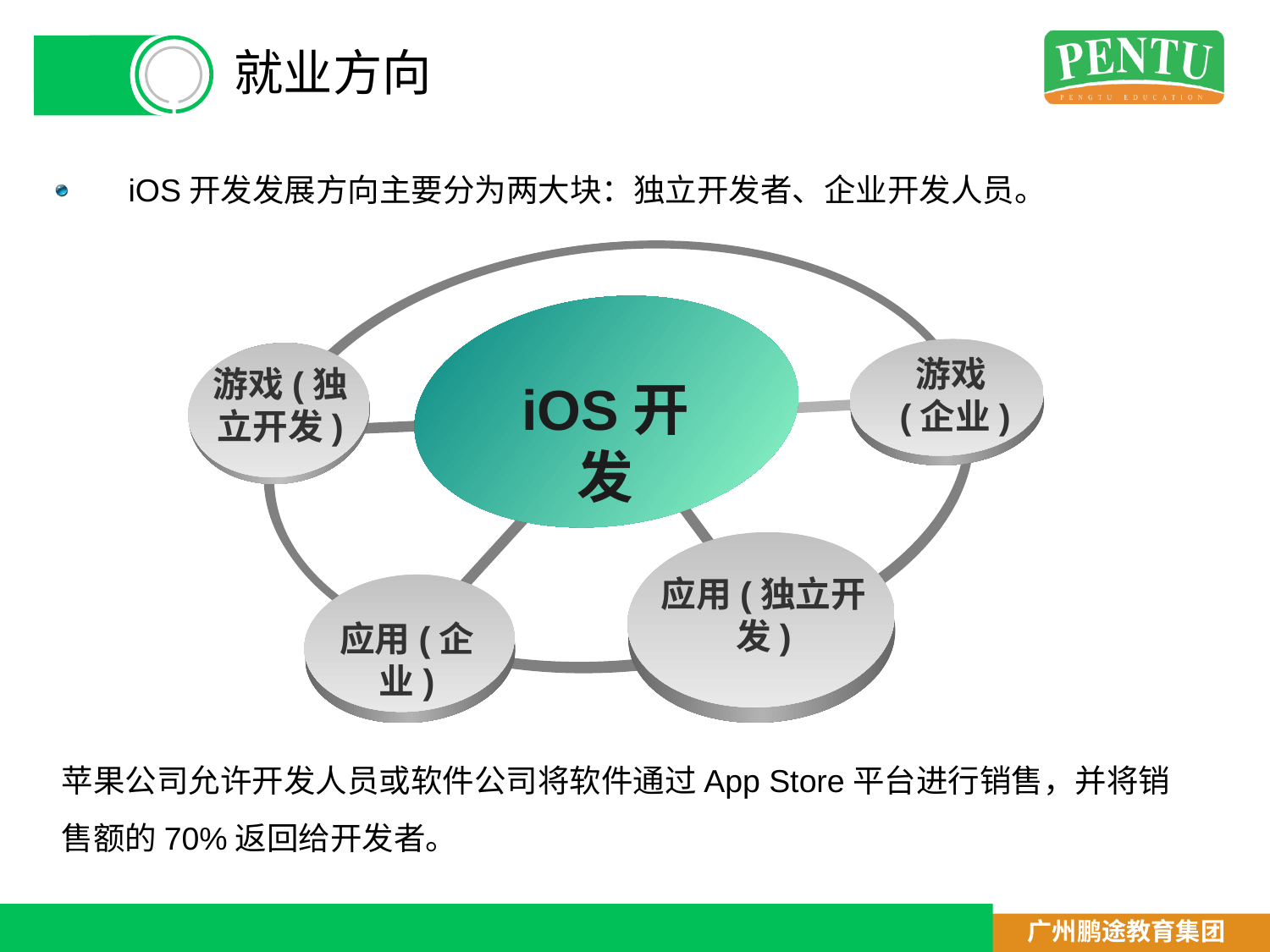

# 就业方向
iOS开发发展方向主要分为两大块：独立开发者、企业开发人员。

游戏(企业)
游戏(独立开发)
iOS开发

应用(独立开发)

应用(企业)
苹果公司允许开发人员或软件公司将软件通过App Store平台进行销售，并将销售额的70%返回给开发者。